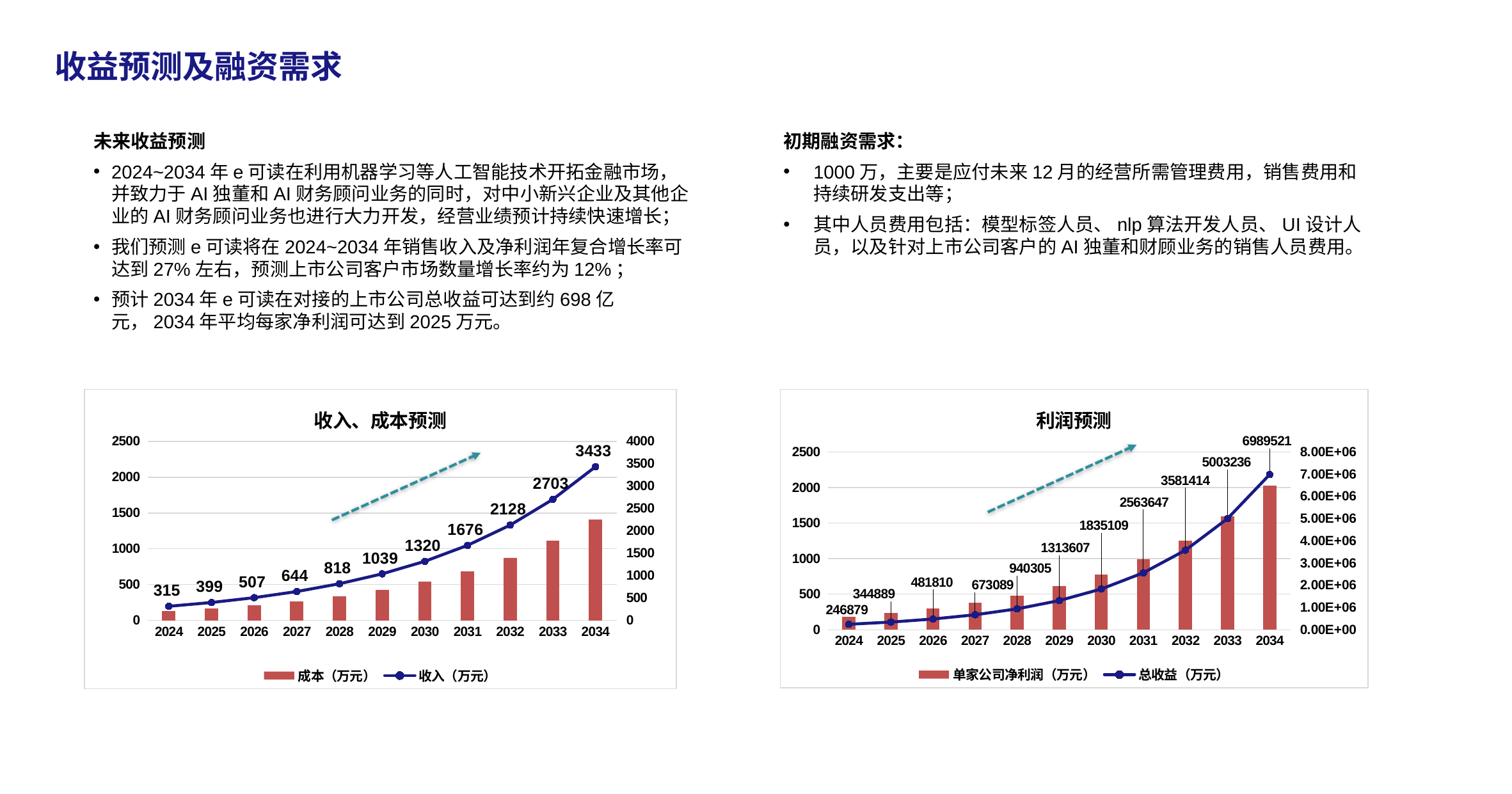

收益预测及融资需求
未来收益预测
2024~2034年e可读在利用机器学习等人工智能技术开拓金融市场，并致力于AI独董和AI财务顾问业务的同时，对中小新兴企业及其他企业的AI财务顾问业务也进行大力开发，经营业绩预计持续快速增长；
我们预测e可读将在2024~2034年销售收入及净利润年复合增长率可达到27%左右，预测上市公司客户市场数量增长率约为12%；
预计2034年e可读在对接的上市公司总收益可达到约698亿元，2034年平均每家净利润可达到2025万元。
初期融资需求：
1000万，主要是应付未来12月的经营所需管理费用，销售费用和持续研发支出等；
其中人员费用包括：模型标签人员、nlp算法开发人员、UI设计人员，以及针对上市公司客户的AI独董和财顾业务的销售人员费用。

### Chart: 收入、成本预测

| Category | 成本（万元） | 收入（万元） |
|---|---|---|
| 2024 | 129.032 | 314.5155 |
| 2025 | 163.87064 | 399.434685 |
| 2026 | 208.1157128 | 507.28204995 |
| 2027 | 264.306955256 | 644.2482034365 |
| 2028 | 335.66983317512 | 818.195218364355 |
| 2029 | 426.300688132402 | 1039.10792732273 |
| 2030 | 541.401873928151 | 1319.66706769987 |
| 2031 | 687.580379888752 | 1675.97717597883 |
| 2032 | 873.227082458715 | 2128.49101349312 |
| 2033 | 1108.99839472257 | 2703.18358713626 |
| 2034 | 1408.42796129766 | 3433.04315566305 |

### Chart: 利润预测

| Category | 单家公司净利润（万元） | 总收益（万元） |
|---|---|---|
| 2024 | 185.4835 | 246878.5385 |
| 2025 | 235.564045 | 344889.3182845 |
| 2026 | 299.16633715 | 481810.377643447 |
| 2027 | 379.9412481805 | 673089.097567895 |
| 2028 | 482.525385189235 | 940305.46930235 |
| 2029 | 612.807239190329 | 1313606.74061538 |
| 2030 | 778.265193771718 | 1835108.61663969 |
| 2031 | 988.396796090082 | 2563646.73744565 |
| 2032 | 1255.2639310344 | 3581414.49221157 |
| 2033 | 1594.18519241369 | 5003236.04561955 |
| 2034 | 2024.61519436539 | 6989520.75573053 |